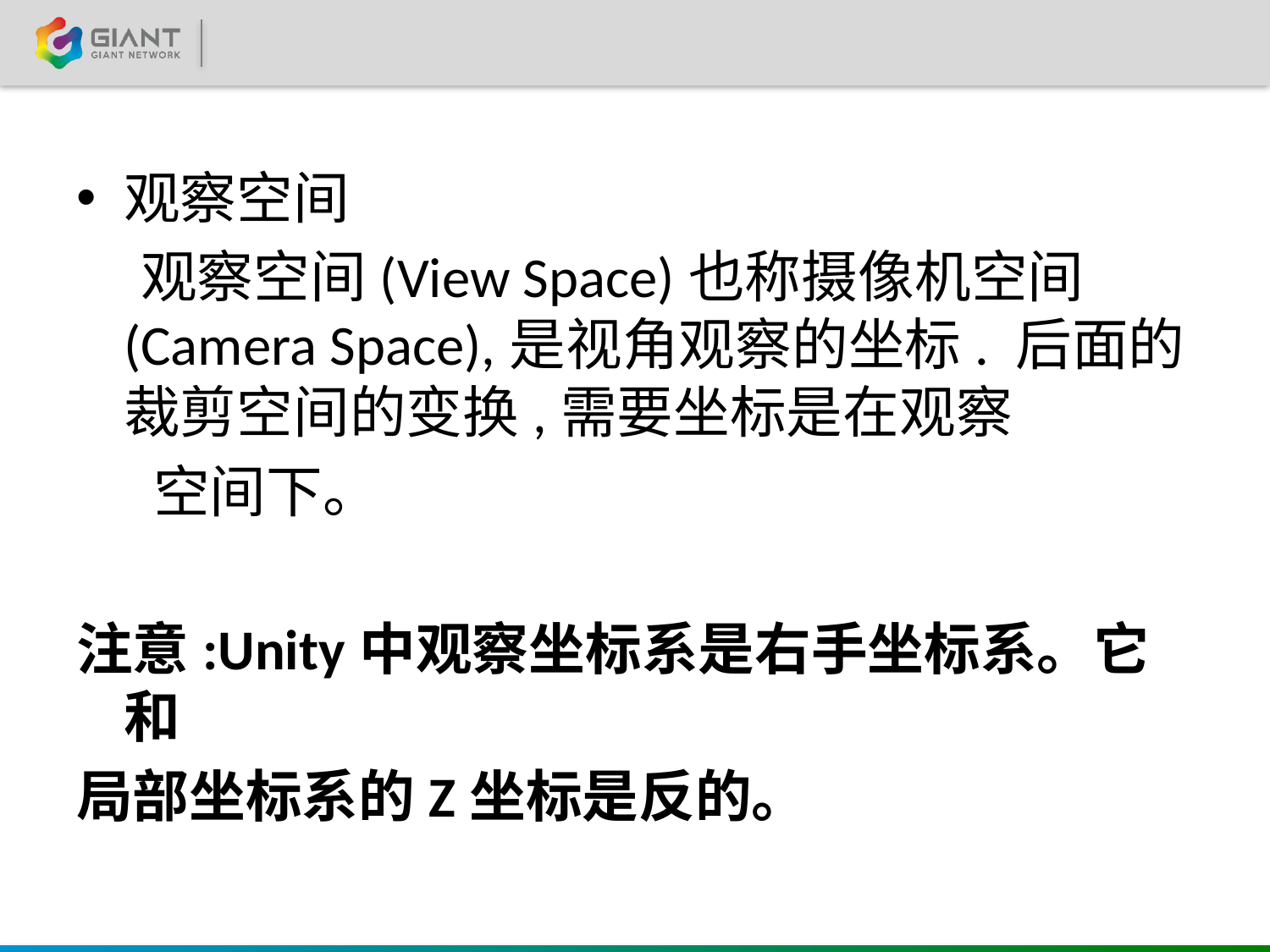

观察空间
    观察空间(View Space)也称摄像机空间(Camera Space),是视角观察的坐标. 后面的裁剪空间的变换,需要坐标是在观察
     空间下。

注意:Unity中观察坐标系是右手坐标系。它和
局部坐标系的Z坐标是反的。